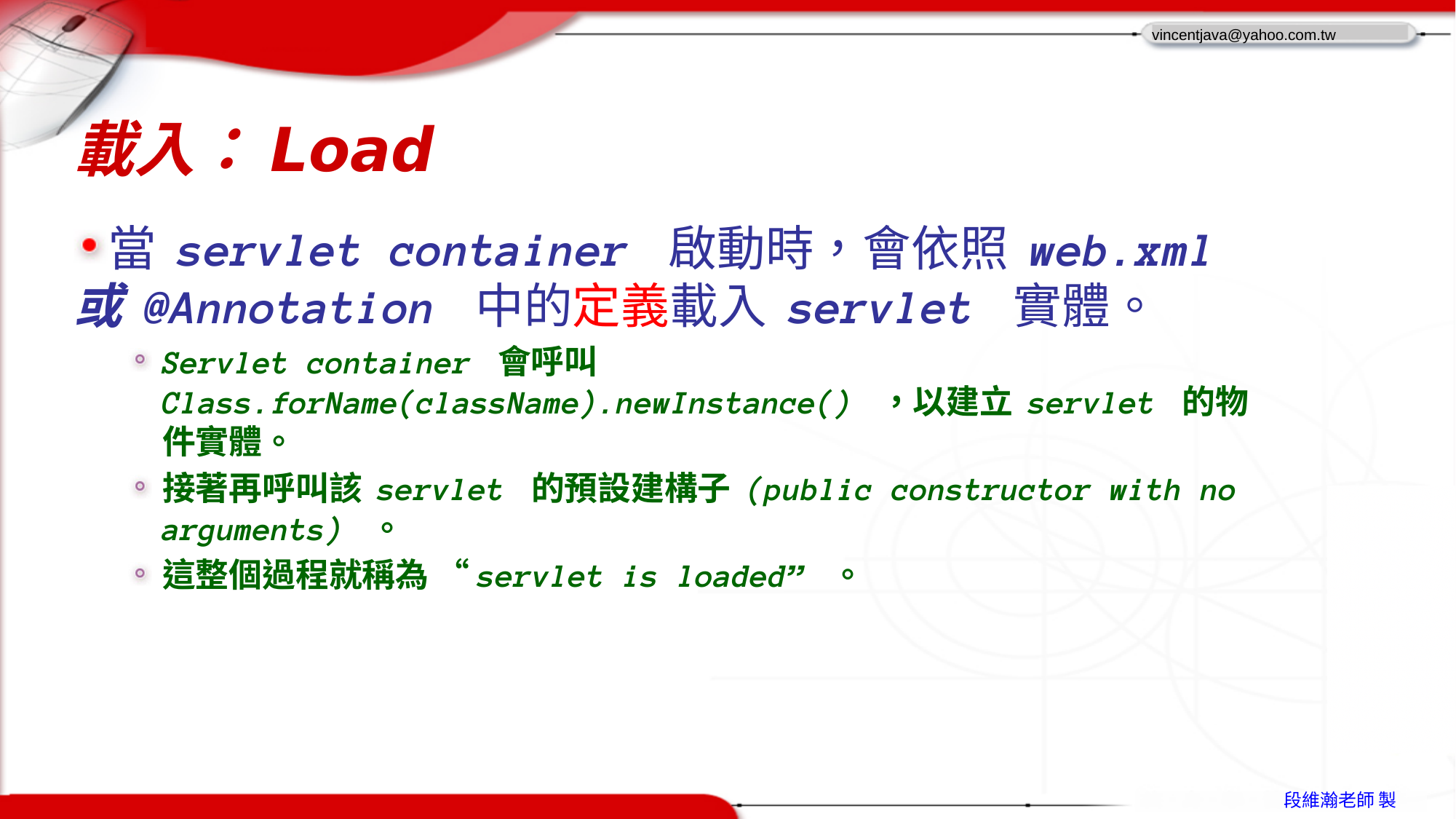

# 載入：Load
當 servlet container 啟動時，會依照 web.xml或 @Annotation 中的定義載入 servlet 實體。
Servlet container 會呼叫 Class.forName(className).newInstance() ，以建立 servlet 的物件實體。
接著再呼叫該 servlet 的預設建構子 (public constructor with no arguments) 。
這整個過程就稱為 “servlet is loaded” 。